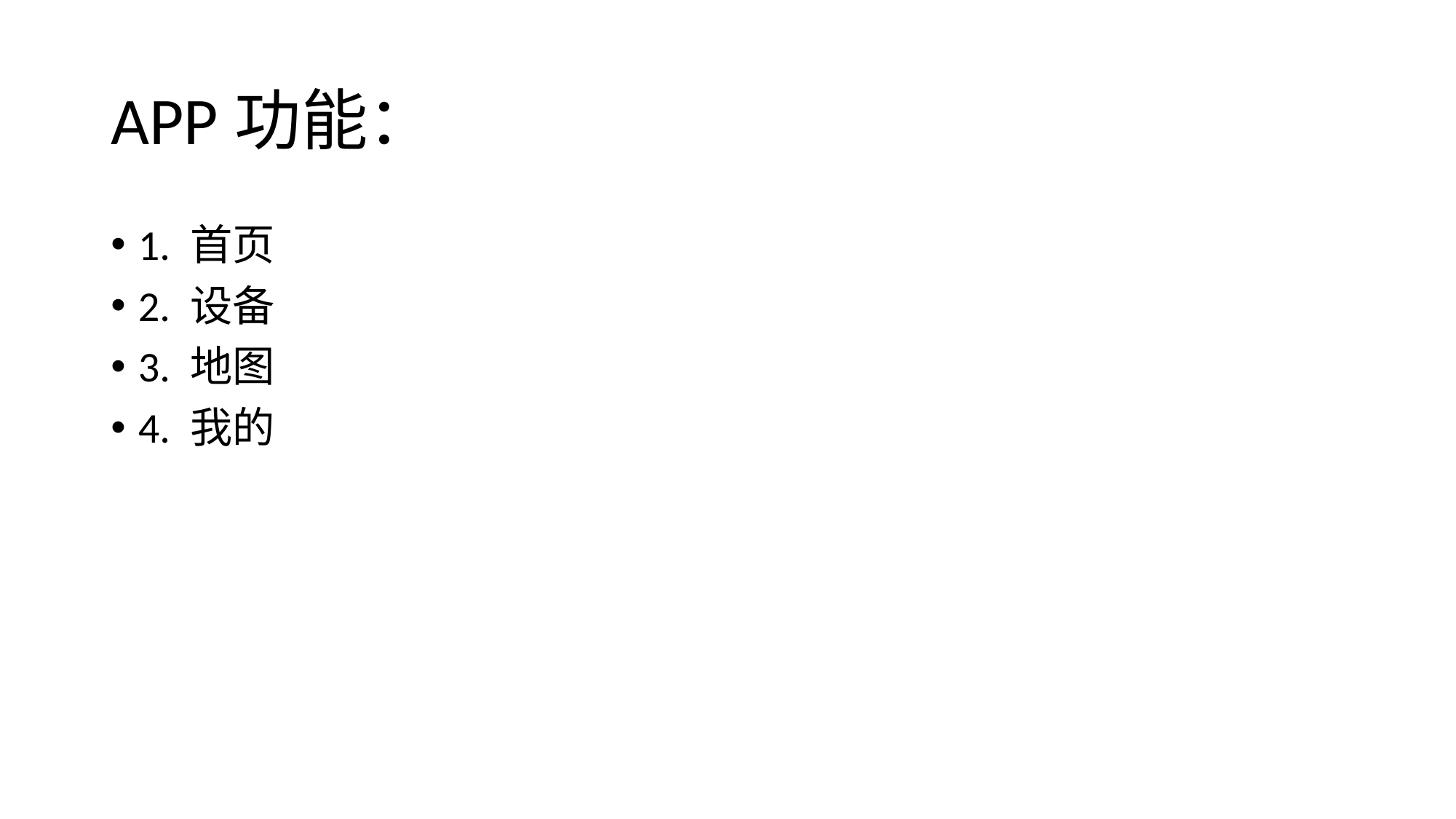

# APP功能：
1. 首页
2. 设备
3. 地图
4. 我的